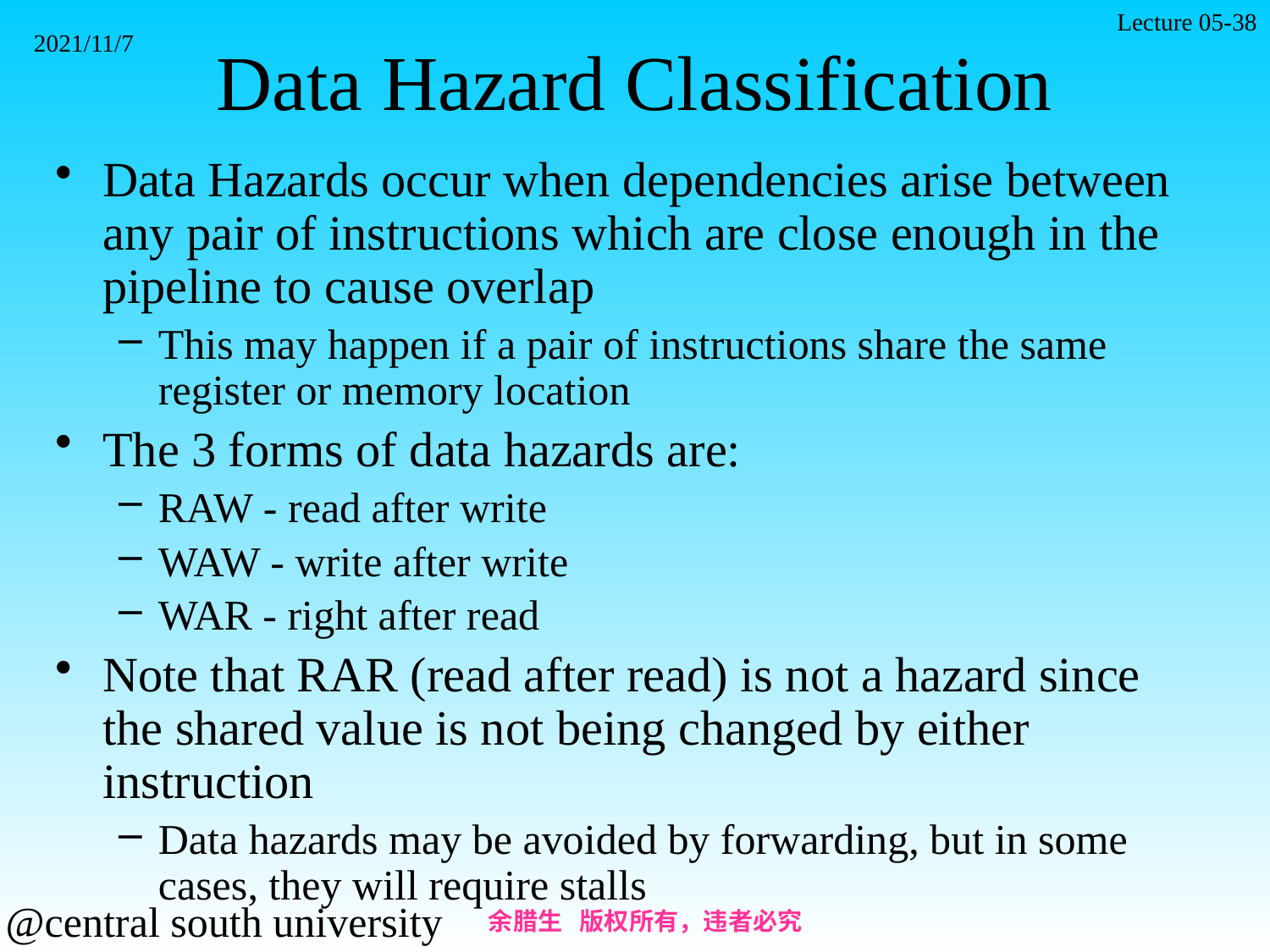

# Data Hazard Classification
Lecture 05-38
2021/11/7
Data Hazards occur when dependencies arise between any pair of instructions which are close enough in the pipeline to cause overlap
This may happen if a pair of instructions share the same register or memory location
The 3 forms of data hazards are:
RAW - read after write
WAW - write after write
WAR - right after read
Note that RAR (read after read) is not a hazard since the shared value is not being changed by either instruction
Data hazards may be avoided by forwarding, but in some cases, they will require stalls
余腊生   版权所有，违者必究